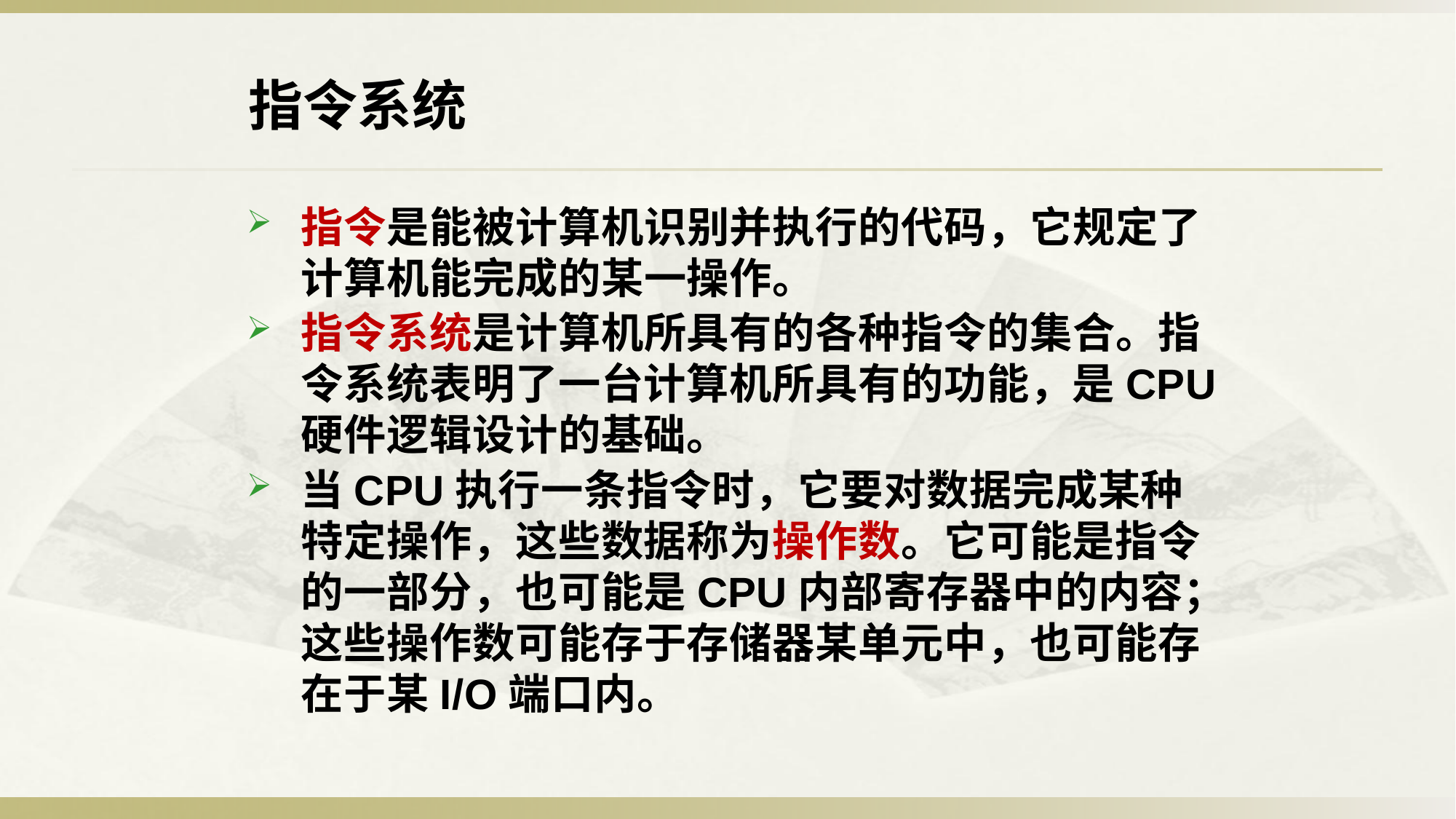

指令系统
指令是能被计算机识别并执行的代码，它规定了计算机能完成的某一操作。
指令系统是计算机所具有的各种指令的集合。指令系统表明了一台计算机所具有的功能，是CPU硬件逻辑设计的基础。
当CPU执行一条指令时，它要对数据完成某种特定操作，这些数据称为操作数。它可能是指令的一部分，也可能是CPU内部寄存器中的内容；这些操作数可能存于存储器某单元中，也可能存在于某I/O端口内。